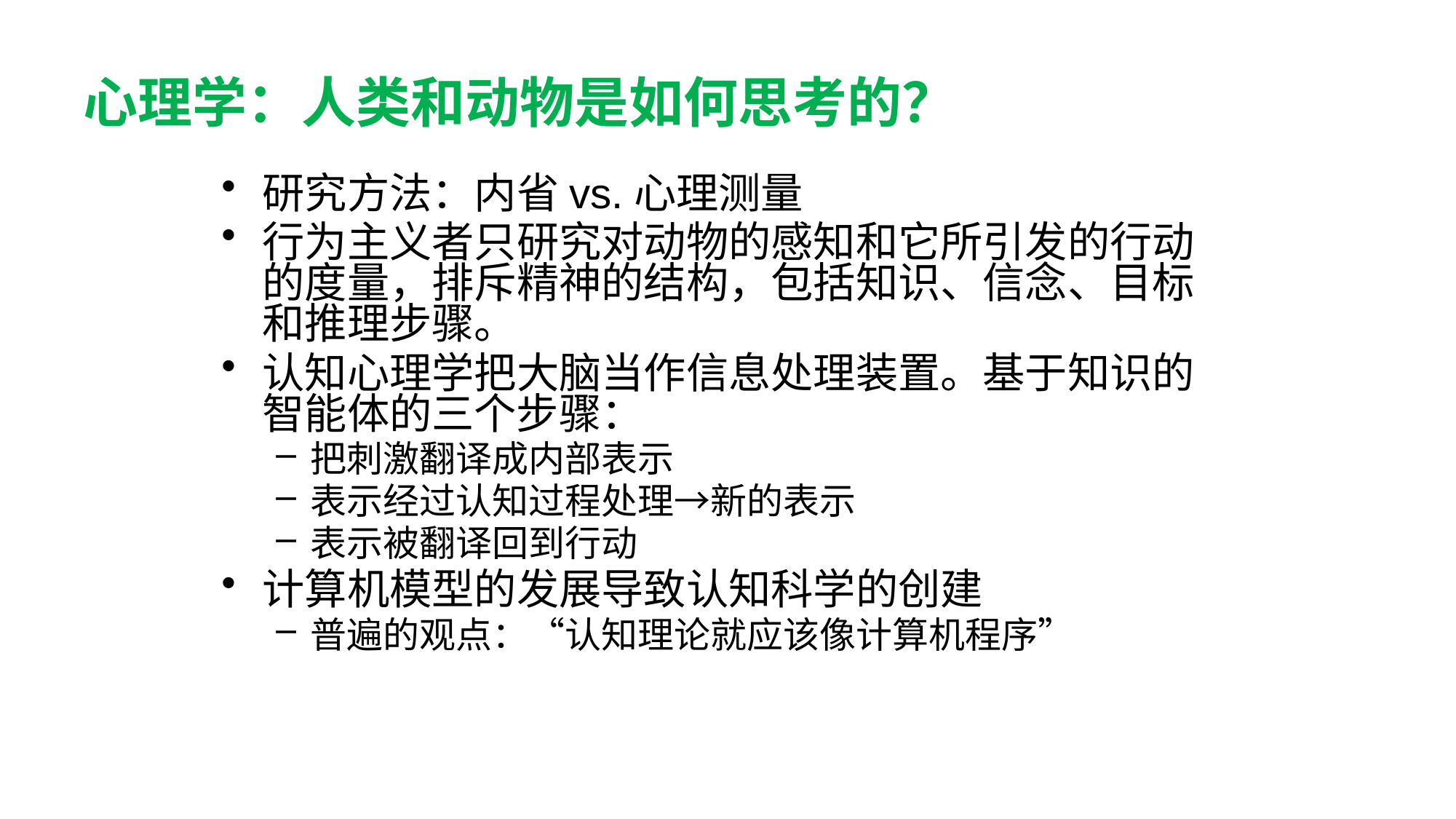

# 心理学：人类和动物是如何思考的？
研究方法：内省vs.心理测量
行为主义者只研究对动物的感知和它所引发的行动的度量，排斥精神的结构，包括知识、信念、目标和推理步骤。
认知心理学把大脑当作信息处理装置。基于知识的智能体的三个步骤：
把刺激翻译成内部表示
表示经过认知过程处理→新的表示
表示被翻译回到行动
计算机模型的发展导致认知科学的创建
普遍的观点：“认知理论就应该像计算机程序”